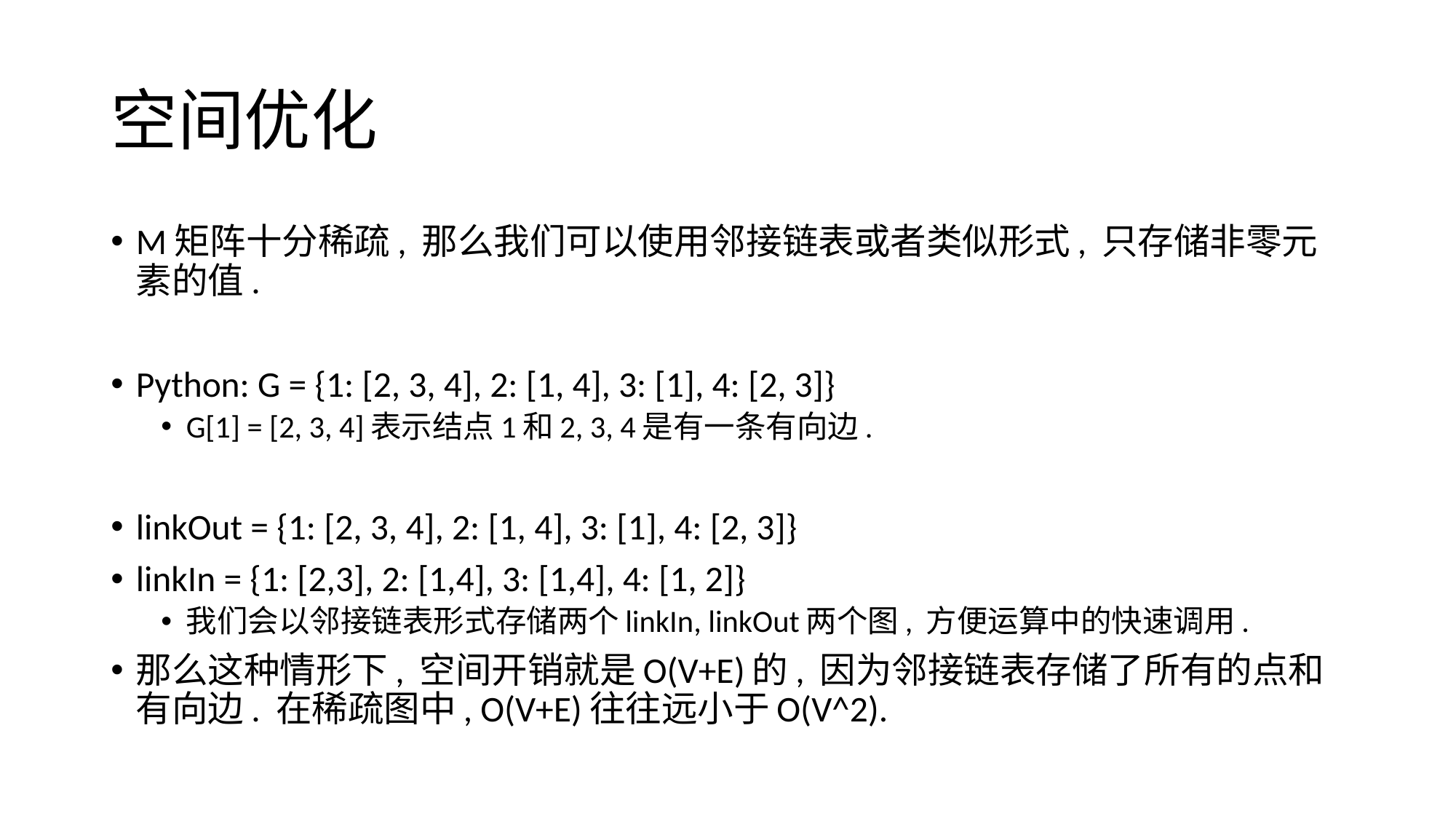

# 空间优化
M矩阵十分稀疏, 那么我们可以使用邻接链表或者类似形式, 只存储非零元素的值.

Python: G = {1: [2, 3, 4], 2: [1, 4], 3: [1], 4: [2, 3]}
G[1] = [2, 3, 4]表示结点1和2, 3, 4是有一条有向边.

linkOut = {1: [2, 3, 4], 2: [1, 4], 3: [1], 4: [2, 3]}
linkIn = {1: [2,3], 2: [1,4], 3: [1,4], 4: [1, 2]}
我们会以邻接链表形式存储两个linkIn, linkOut两个图, 方便运算中的快速调用.
那么这种情形下, 空间开销就是O(V+E)的, 因为邻接链表存储了所有的点和有向边. 在稀疏图中, O(V+E)往往远小于O(V^2).